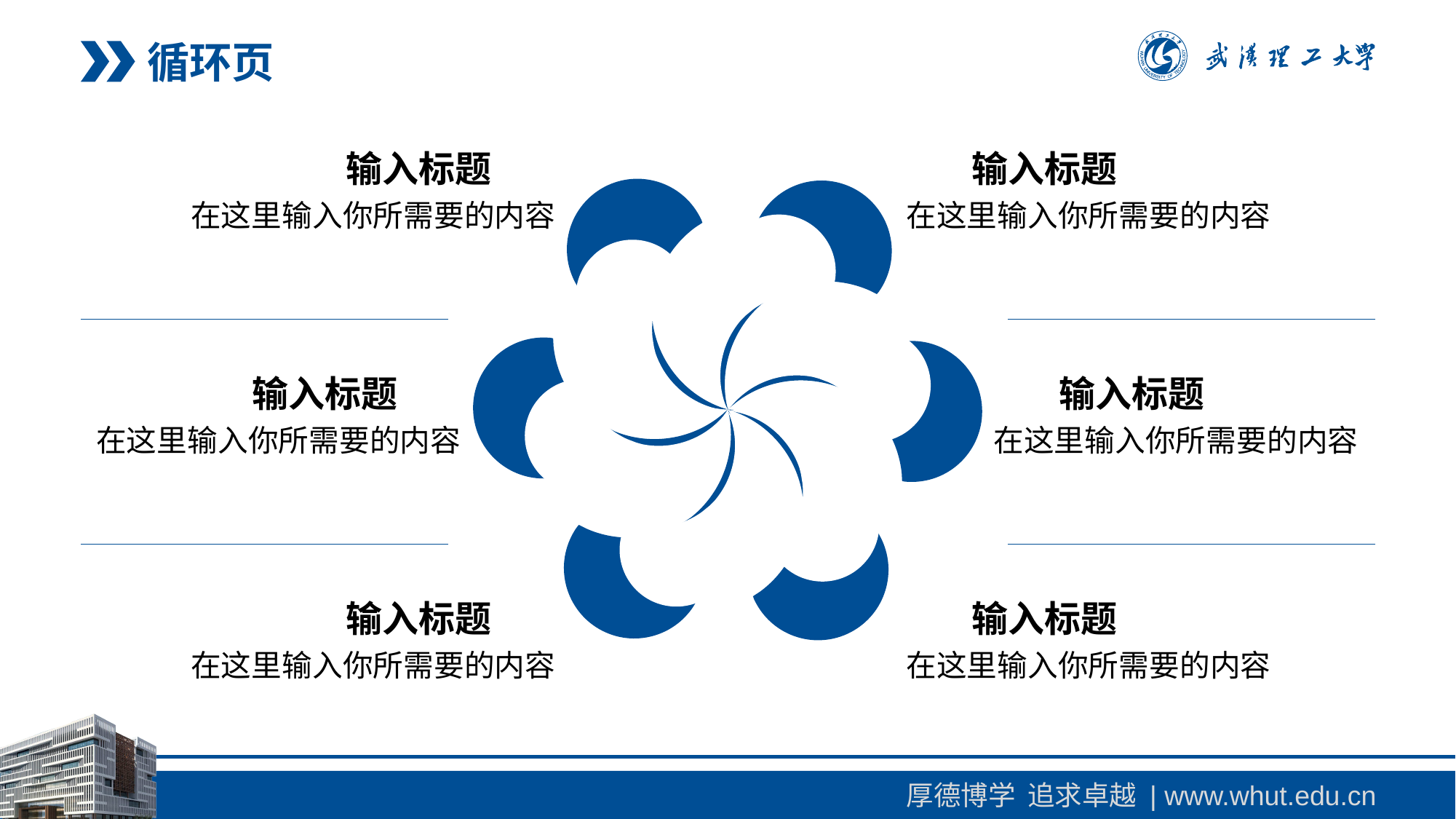

循环页
输入标题
输入标题
在这里输入你所需要的内容
在这里输入你所需要的内容
输入标题
输入标题
在这里输入你所需要的内容
在这里输入你所需要的内容
输入标题
输入标题
在这里输入你所需要的内容
在这里输入你所需要的内容